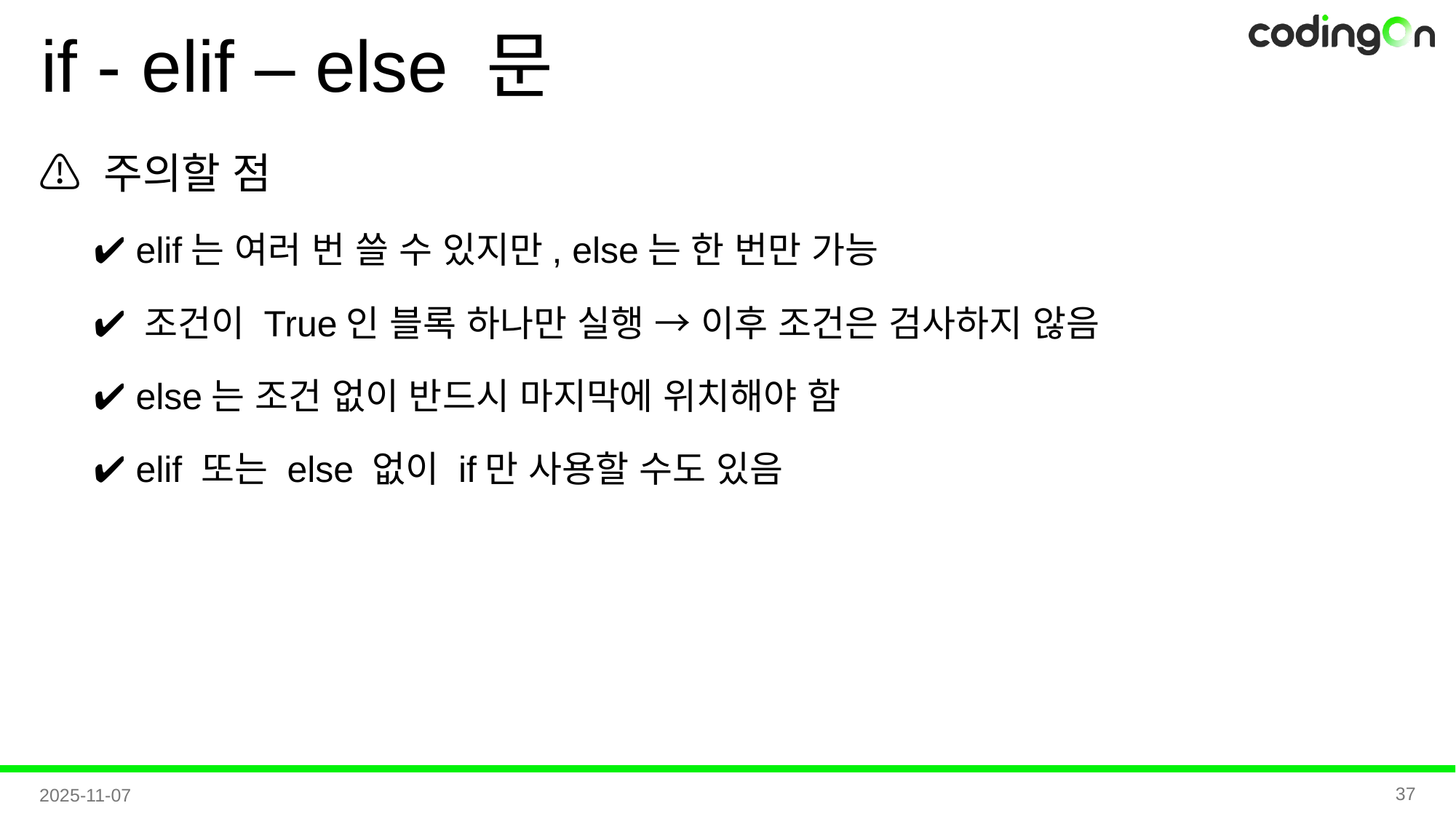

# if - elif – else 문
⚠️ 주의할 점
✔️ elif는 여러 번 쓸 수 있지만, else는 한 번만 가능
✔️ 조건이 True인 블록 하나만 실행 → 이후 조건은 검사하지 않음
✔️ else는 조건 없이 반드시 마지막에 위치해야 함
✔️ elif 또는 else 없이 if만 사용할 수도 있음
37
2025-11-07